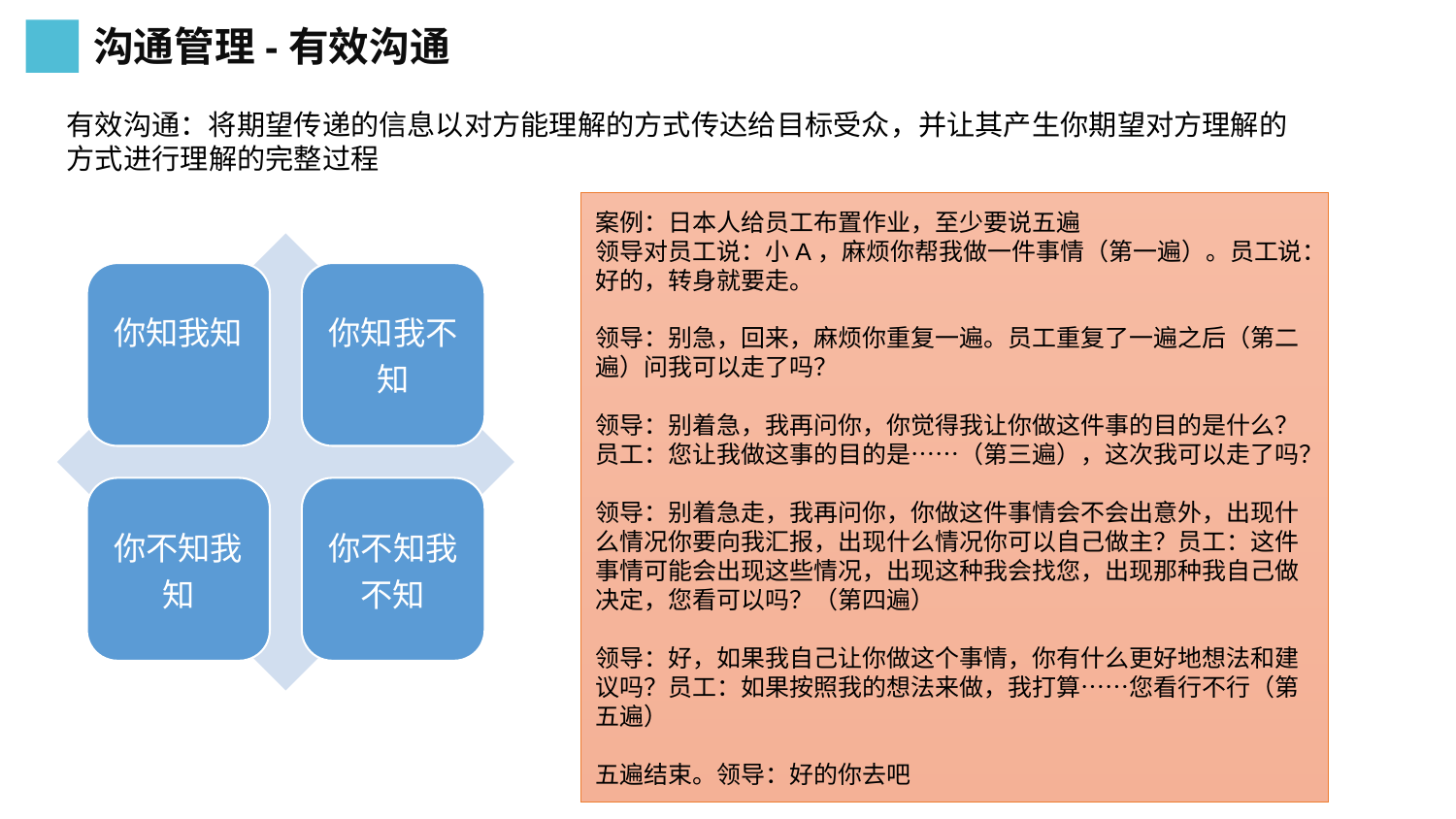

沟通管理-有效沟通

有效沟通：将期望传递的信息以对方能理解的方式传达给目标受众，并让其产生你期望对方理解的方式进行理解的完整过程
案例：日本人给员工布置作业，至少要说五遍
领导对员工说：小A，麻烦你帮我做一件事情（第一遍）。员工说：好的，转身就要走。

领导：别急，回来，麻烦你重复一遍。员工重复了一遍之后（第二遍）问我可以走了吗？

领导：别着急，我再问你，你觉得我让你做这件事的目的是什么？员工：您让我做这事的目的是……（第三遍），这次我可以走了吗？

领导：别着急走，我再问你，你做这件事情会不会出意外，出现什么情况你要向我汇报，出现什么情况你可以自己做主？员工：这件事情可能会出现这些情况，出现这种我会找您，出现那种我自己做决定，您看可以吗？（第四遍）

领导：好，如果我自己让你做这个事情，你有什么更好地想法和建议吗？员工：如果按照我的想法来做，我打算……您看行不行（第五遍）

五遍结束。领导：好的你去吧
你知我知
你知我不知
你不知我知
你不知我不知